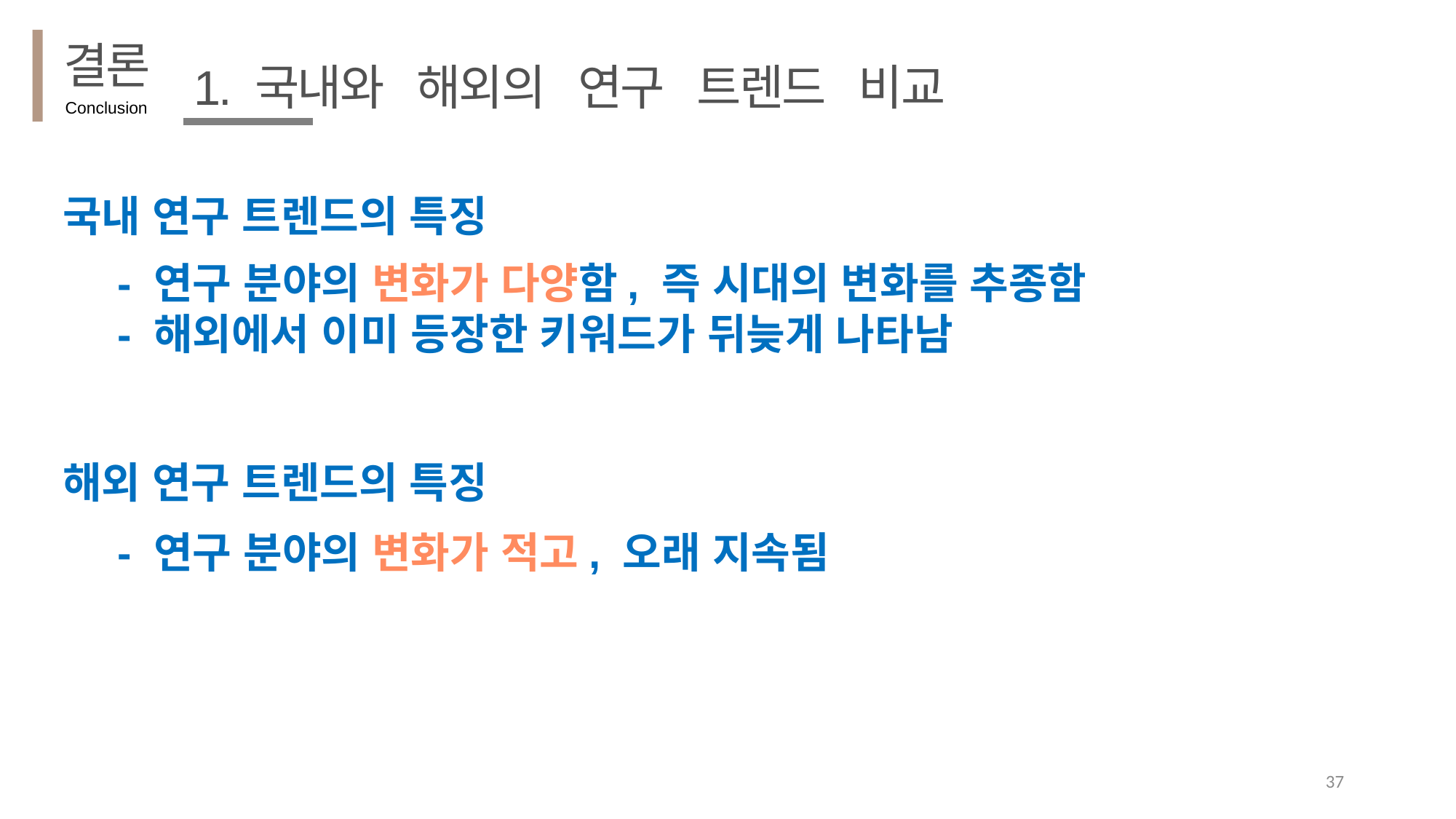

결론
1. 국내와   해외의   연구   트렌드   비교
Conclusion
국내 연구 트렌드의 특징
- 연구 분야의 변화가 다양함, 즉 시대의 변화를 추종함
- 해외에서 이미 등장한 키워드가 뒤늦게 나타남
해외 연구 트렌드의 특징
- 연구 분야의 변화가 적고, 오래 지속됨
37